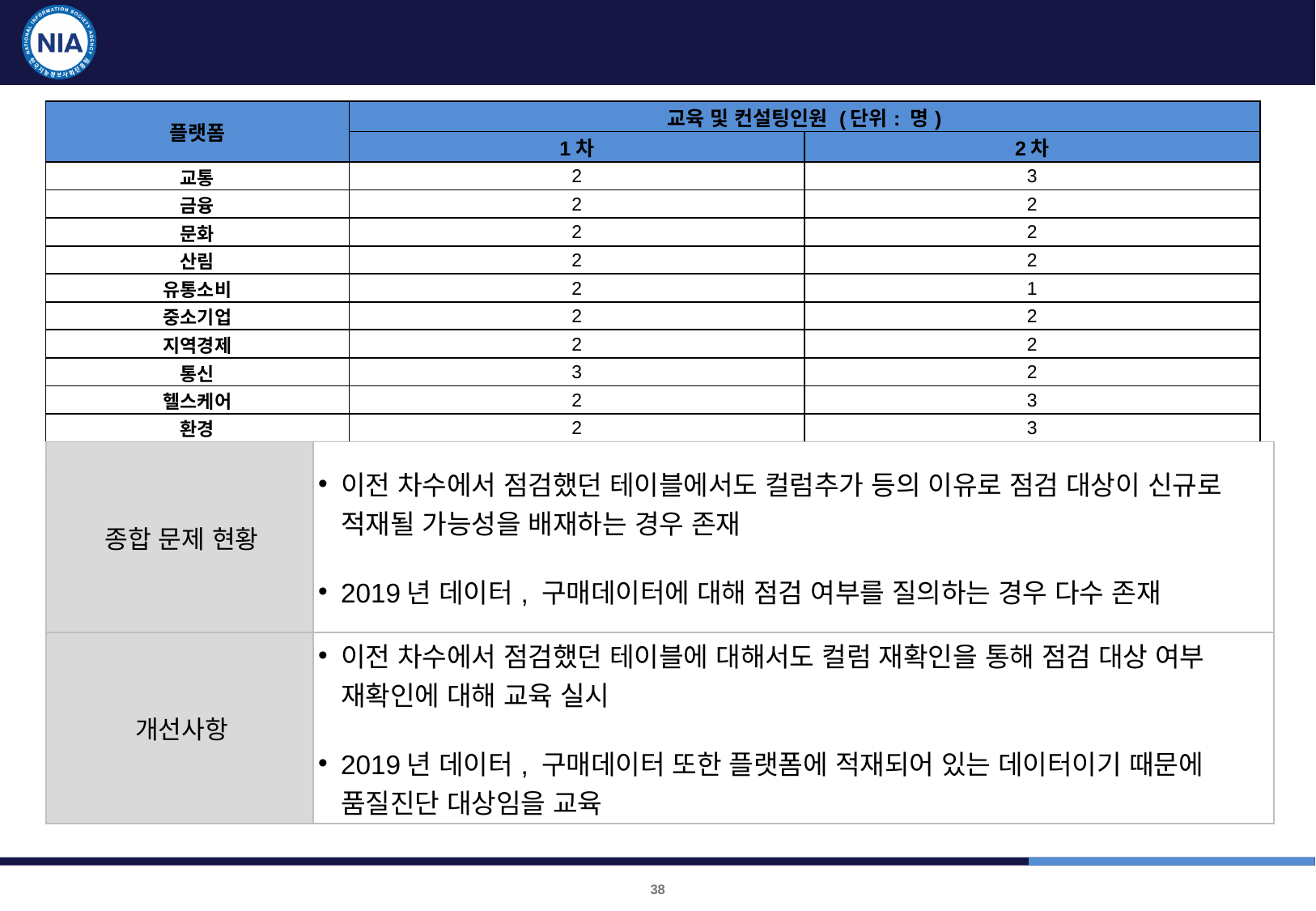

종합 결과
| 플랫폼 | 교육 및 컨설팅인원 (단위: 명) |  |
| --- | --- | --- |
|  | 1차 | 2차 |
| 교통 | 2 | 3 |
| 금융 | 2 | 2 |
| 문화 | 2 | 2 |
| 산림 | 2 | 2 |
| 유통소비 | 2 | 1 |
| 중소기업 | 2 | 2 |
| 지역경제 | 2 | 2 |
| 통신 | 3 | 2 |
| 헬스케어 | 2 | 3 |
| 환경 | 2 | 3 |
| 합계 | 21 | 22 |
| 종합 문제 현황 | 이전 차수에서 점검했던 테이블에서도 컬럼추가 등의 이유로 점검 대상이 신규로 적재될 가능성을 배재하는 경우 존재 2019년 데이터, 구매데이터에 대해 점검 여부를 질의하는 경우 다수 존재 |
| --- | --- |
| 개선사항 | 이전 차수에서 점검했던 테이블에 대해서도 컬럼 재확인을 통해 점검 대상 여부 재확인에 대해 교육 실시 2019년 데이터, 구매데이터 또한 플랫폼에 적재되어 있는 데이터이기 때문에 품질진단 대상임을 교육 |